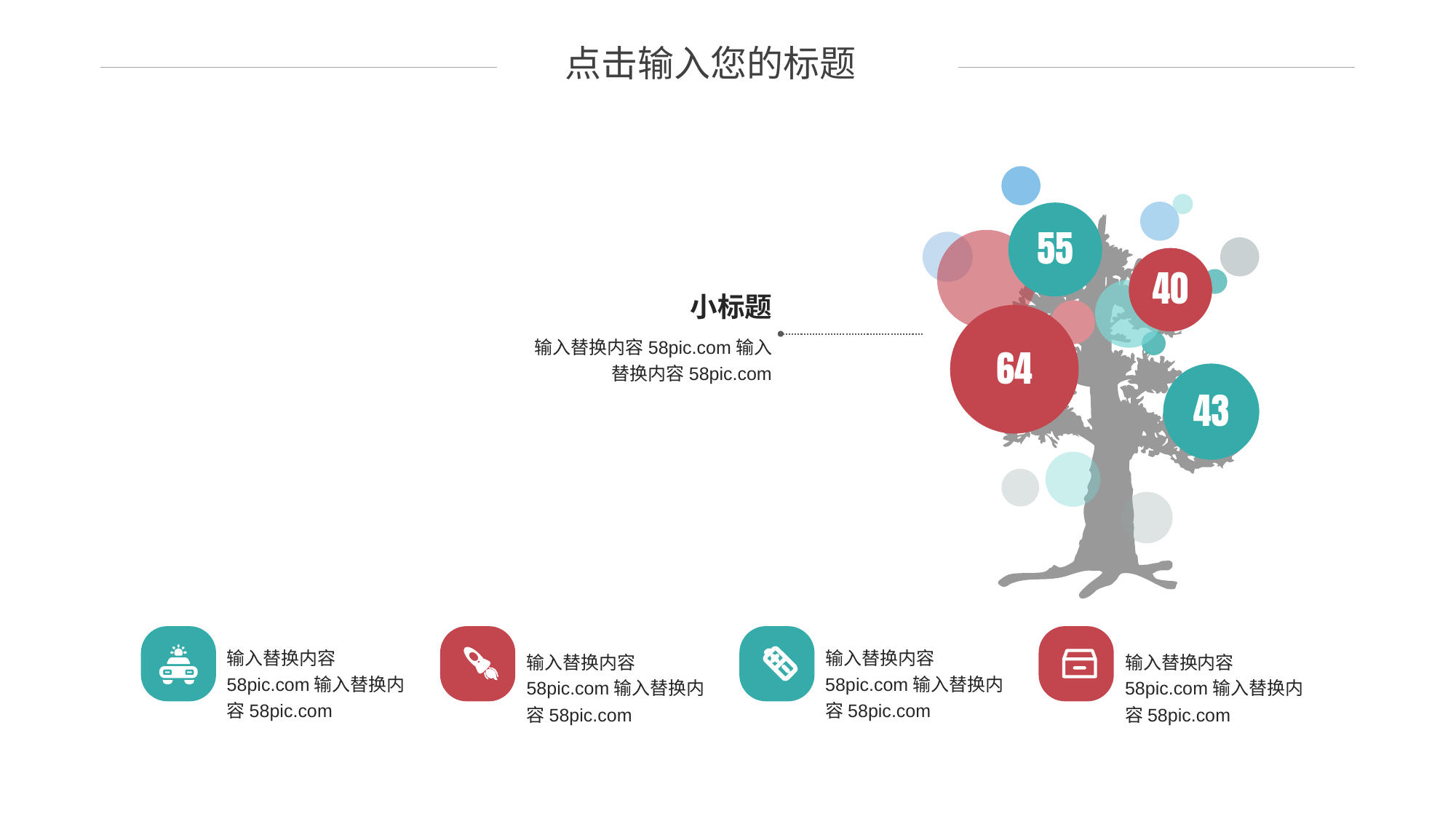

点击输入您的标题

55

40

64

43

小标题
输入替换内容58pic.com输入替换内容58pic.com

输入替换内容58pic.com输入替换内容58pic.com
输入替换内容58pic.com输入替换内容58pic.com
输入替换内容58pic.com输入替换内容58pic.com
输入替换内容58pic.com输入替换内容58pic.com